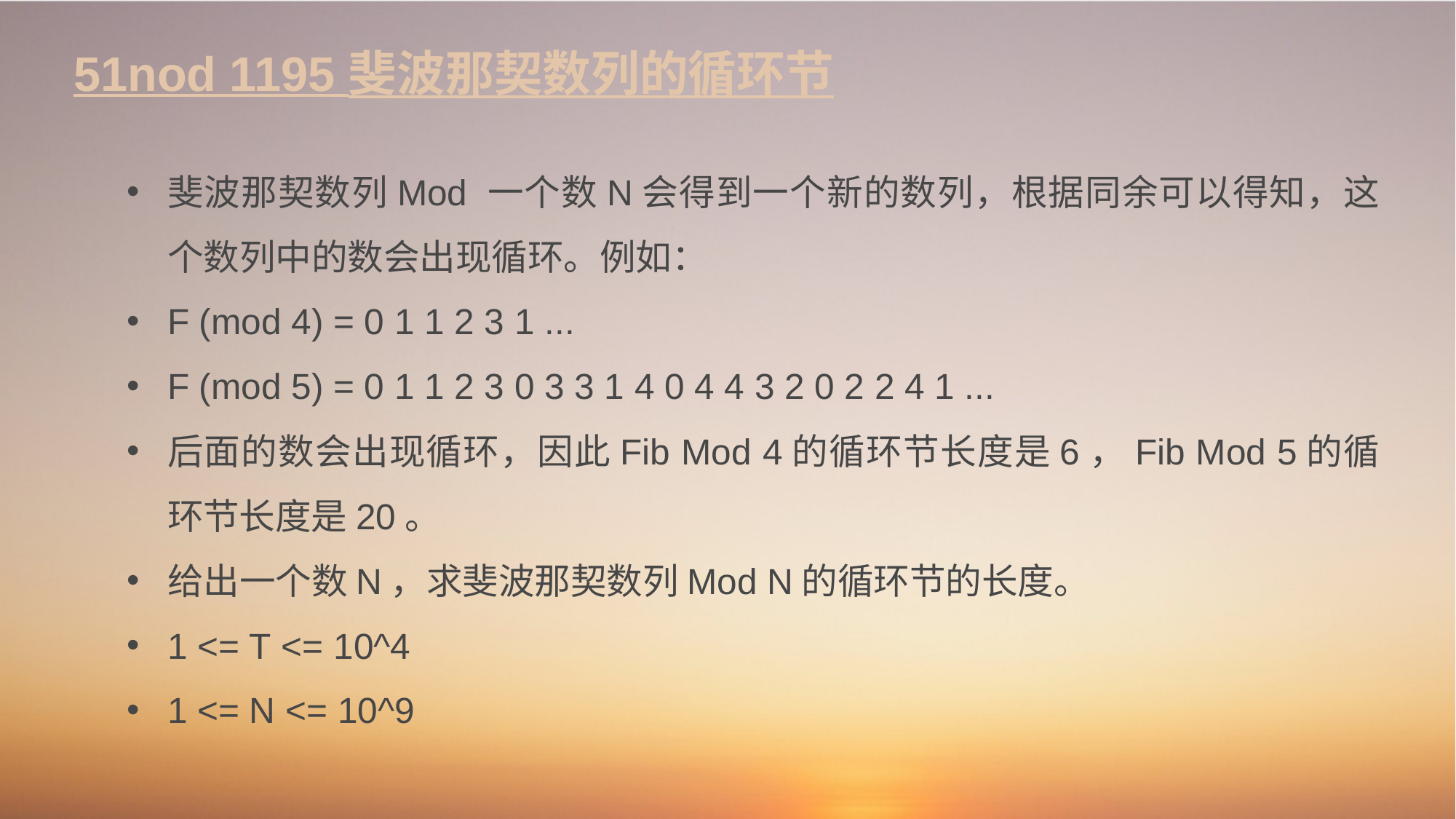

# 51nod 1195 斐波那契数列的循环节
斐波那契数列Mod 一个数N会得到一个新的数列，根据同余可以得知，这个数列中的数会出现循环。例如：
F (mod 4) = 0 1 1 2 3 1 ...
F (mod 5) = 0 1 1 2 3 0 3 3 1 4 0 4 4 3 2 0 2 2 4 1 ...
后面的数会出现循环，因此Fib Mod 4的循环节长度是6，Fib Mod 5的循环节长度是20。
给出一个数N，求斐波那契数列Mod N的循环节的长度。
1 <= T <= 10^4
1 <= N <= 10^9